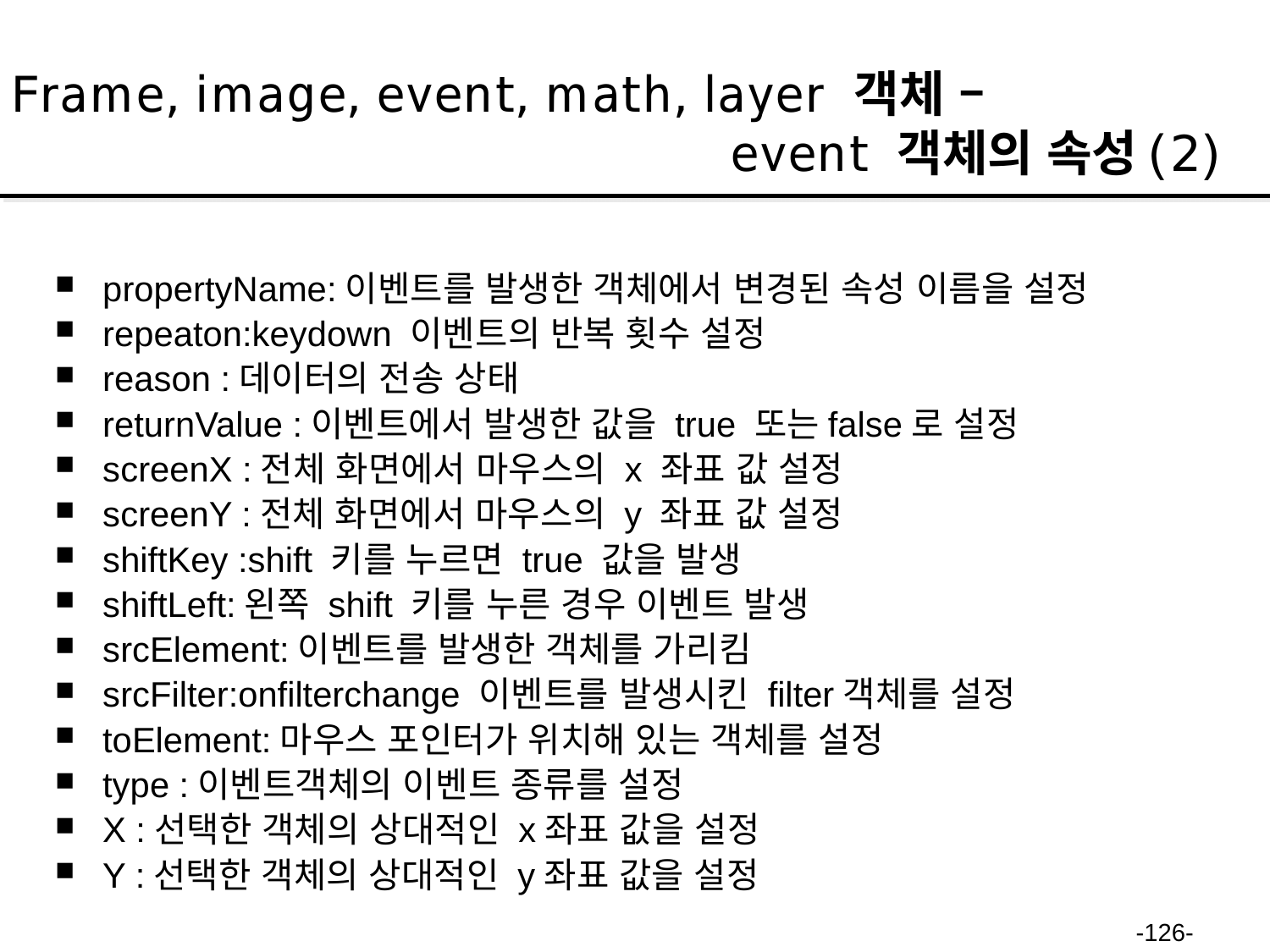

Frame, image, event, math, layer 객체 –
                                                  event 객체의 속성(2)
propertyName:이벤트를 발생한 객체에서 변경된 속성 이름을 설정
repeaton:keydown 이벤트의 반복 횟수 설정
reason :데이터의 전송 상태
returnValue :이벤트에서 발생한 값을 true 또는false로 설정
screenX :전체 화면에서 마우스의 x 좌표 값 설정
screenY :전체 화면에서 마우스의 y 좌표 값 설정
shiftKey :shift 키를 누르면 true 값을 발생
shiftLeft:왼쪽 shift 키를 누른 경우 이벤트 발생
srcElement:이벤트를 발생한 객체를 가리킴
srcFilter:onfilterchange 이벤트를 발생시킨 filter객체를 설정
toElement:마우스 포인터가 위치해 있는 객체를 설정
type :이벤트객체의 이벤트 종류를 설정
X :선택한 객체의 상대적인 x좌표 값을 설정
Y :선택한 객체의 상대적인 y좌표 값을 설정
-126-